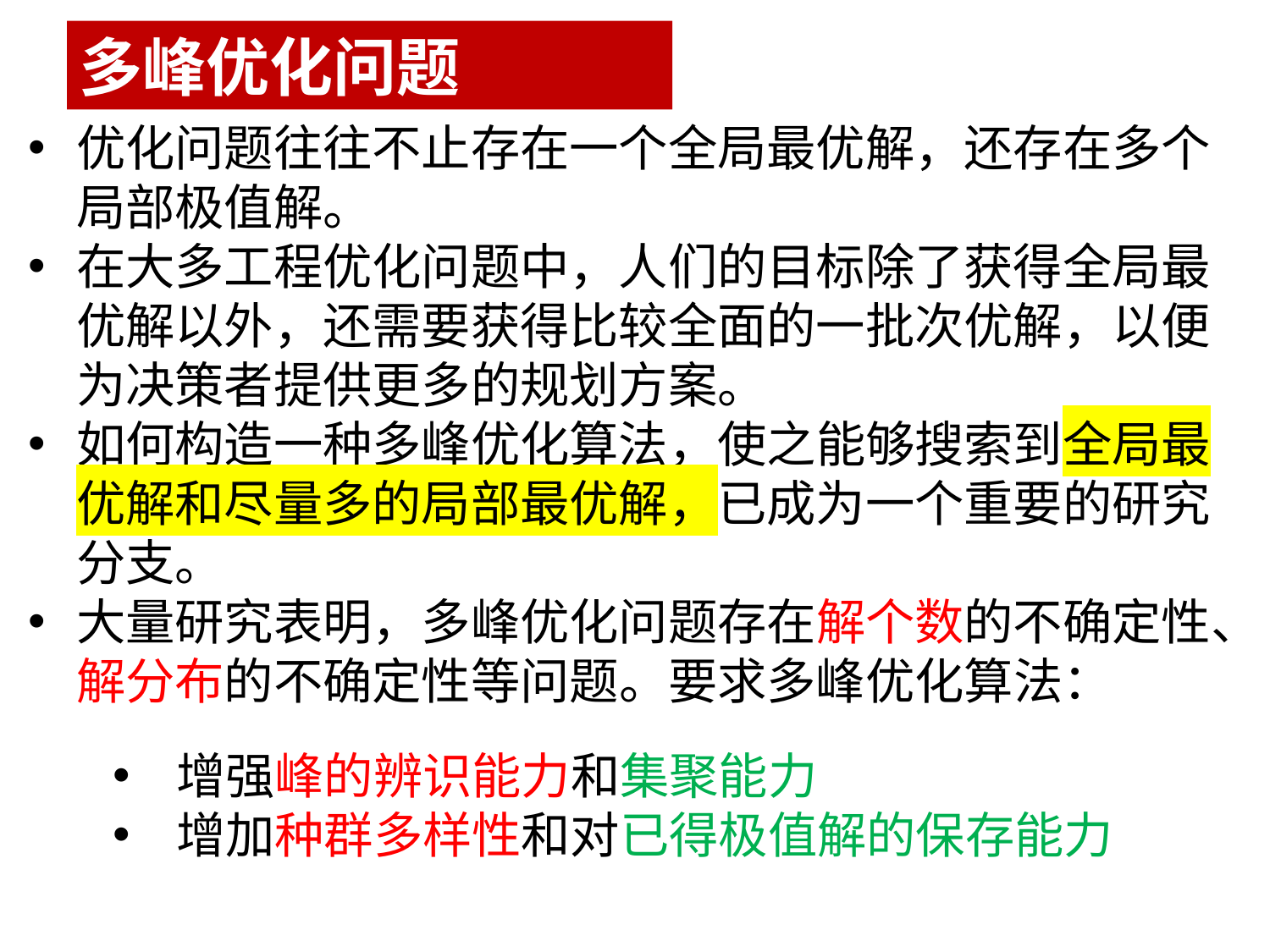

多峰优化问题
优化问题往往不止存在一个全局最优解，还存在多个局部极值解。
在大多工程优化问题中，人们的目标除了获得全局最优解以外，还需要获得比较全面的一批次优解，以便为决策者提供更多的规划方案。
如何构造一种多峰优化算法，使之能够搜索到全局最优解和尽量多的局部最优解，已成为一个重要的研究分支。
大量研究表明，多峰优化问题存在解个数的不确定性、解分布的不确定性等问题。要求多峰优化算法：

增强峰的辨识能力和集聚能力
增加种群多样性和对已得极值解的保存能力